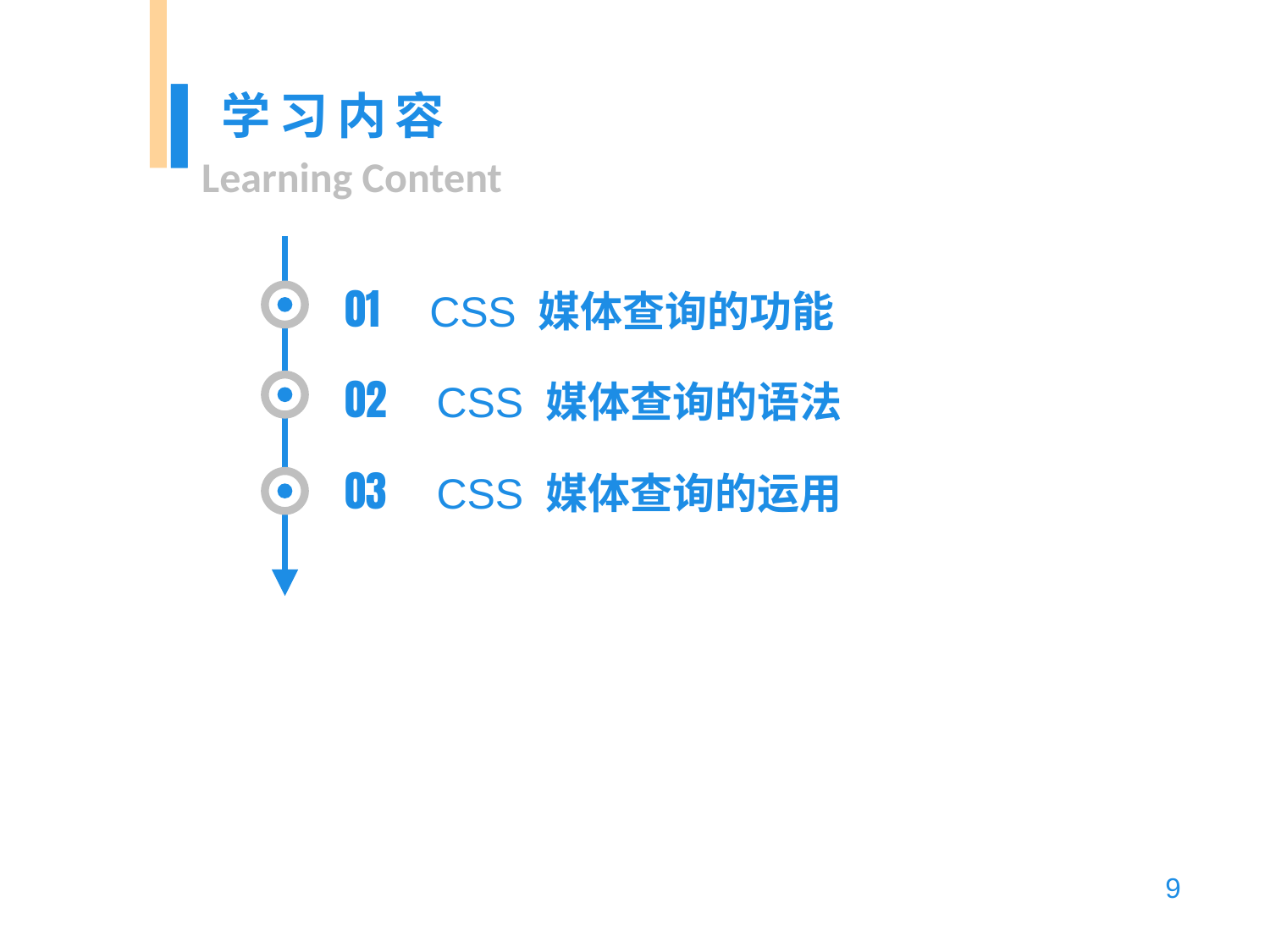

01     CSS 媒体查询的功能

02     CSS 媒体查询的语法
03     CSS 媒体查询的运用

9